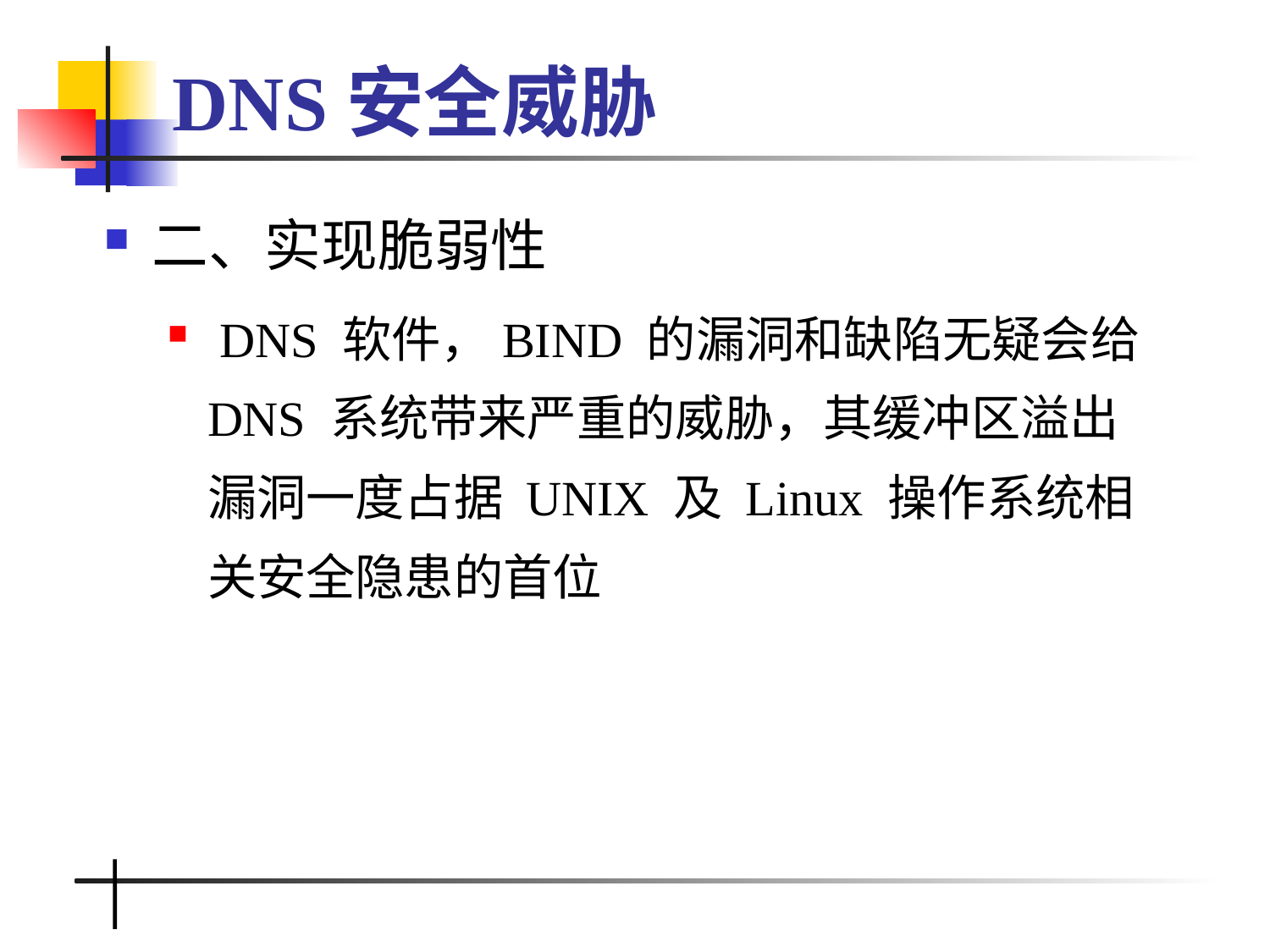

# DNS安全威胁
二、实现脆弱性
 DNS 软件，BIND 的漏洞和缺陷无疑会给 DNS 系统带来严重的威胁，其缓冲区溢出漏洞一度占据 UNIX 及 Linux 操作系统相关安全隐患的首位